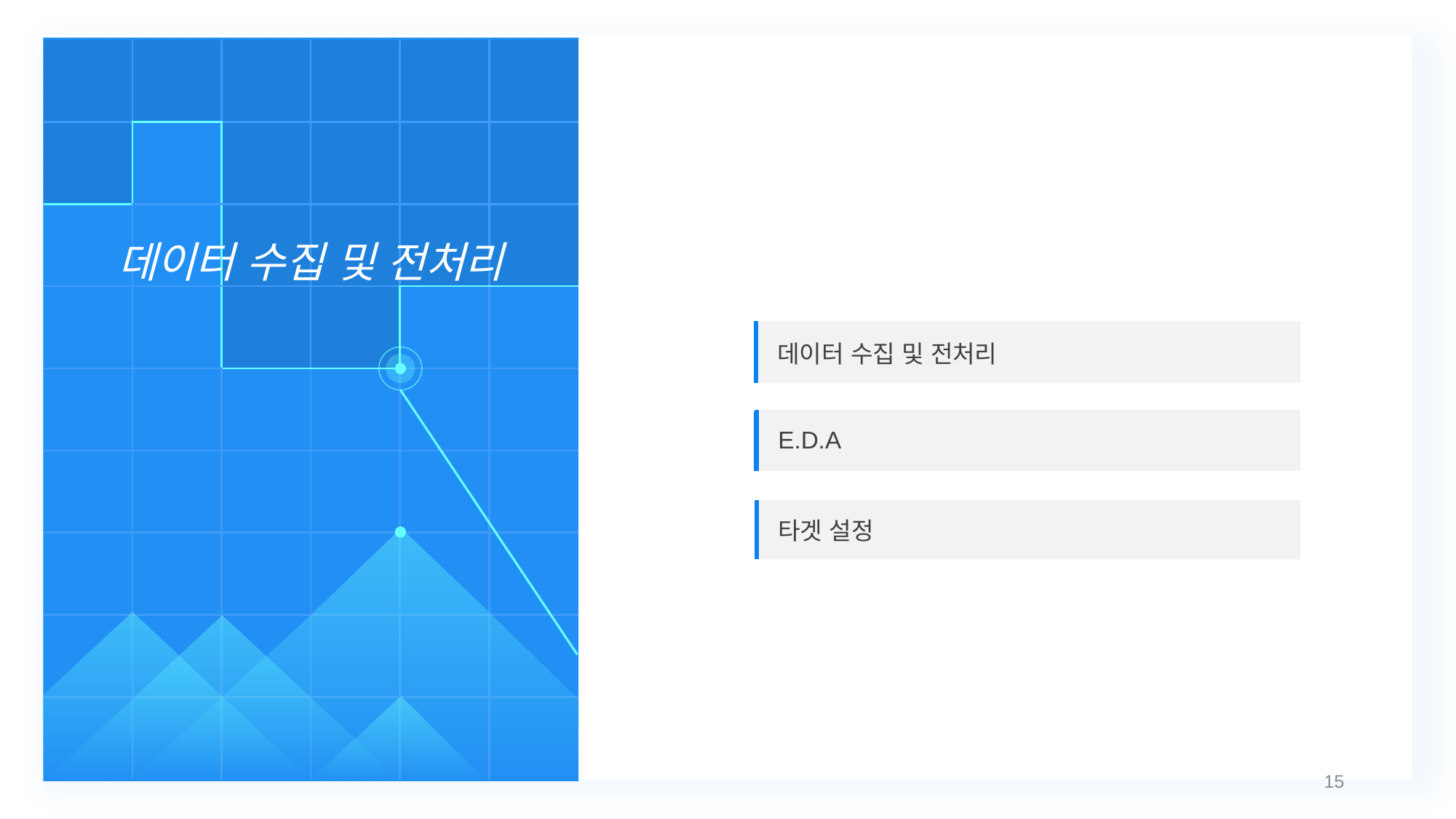

|  |  |  |  |  |  |
| --- | --- | --- | --- | --- | --- |
|  |  |  |  |  |  |
|  |  |  |  |  |  |
|  |  |  |  |  |  |
|  |  |  |  |  |  |
|  |  |  |  |  |  |
|  |  |  |  |  |  |
|  |  |  |  |  |  |
|  |  |  |  |  |  |
데이터 수집 및 전처리
| 데이터 수집 및 전처리 |
| --- |
|  |
| E.D.A |

| E.D.A |
| --- |
|  |
| 타겟 설정 |

15